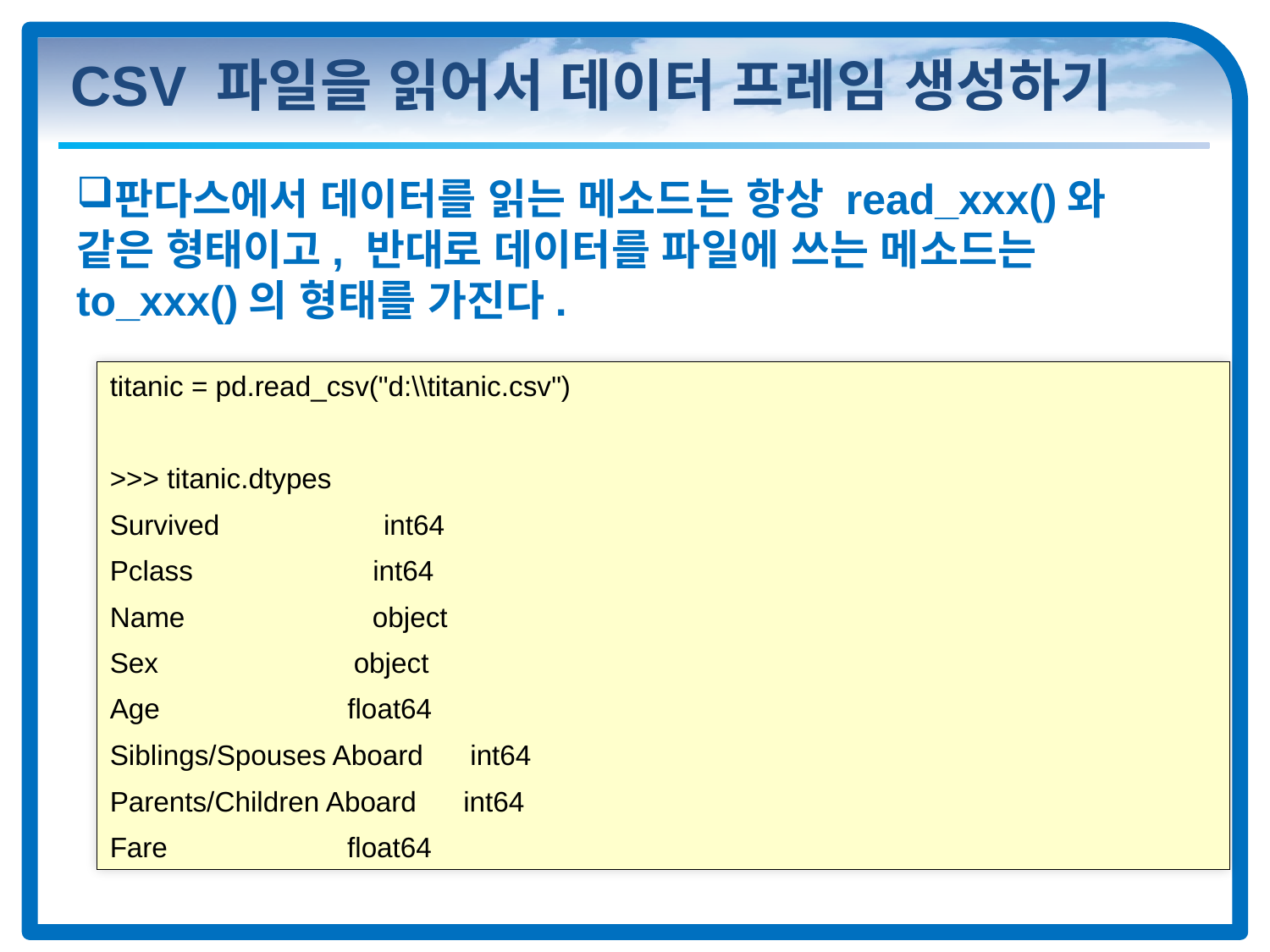

# CSV 파일을 읽어서 데이터 프레임 생성하기
판다스에서 데이터를 읽는 메소드는 항상 read_xxx()와 같은 형태이고, 반대로 데이터를 파일에 쓰는 메소드는 to_xxx()의 형태를 가진다.
titanic = pd.read_csv("d:\\titanic.csv")

>>> titanic.dtypes
Survived                     int64
Pclass                       int64
Name                        object
Sex                         object
Age                        float64
Siblings/Spouses Aboard      int64
Parents/Children Aboard      int64
Fare                       float64